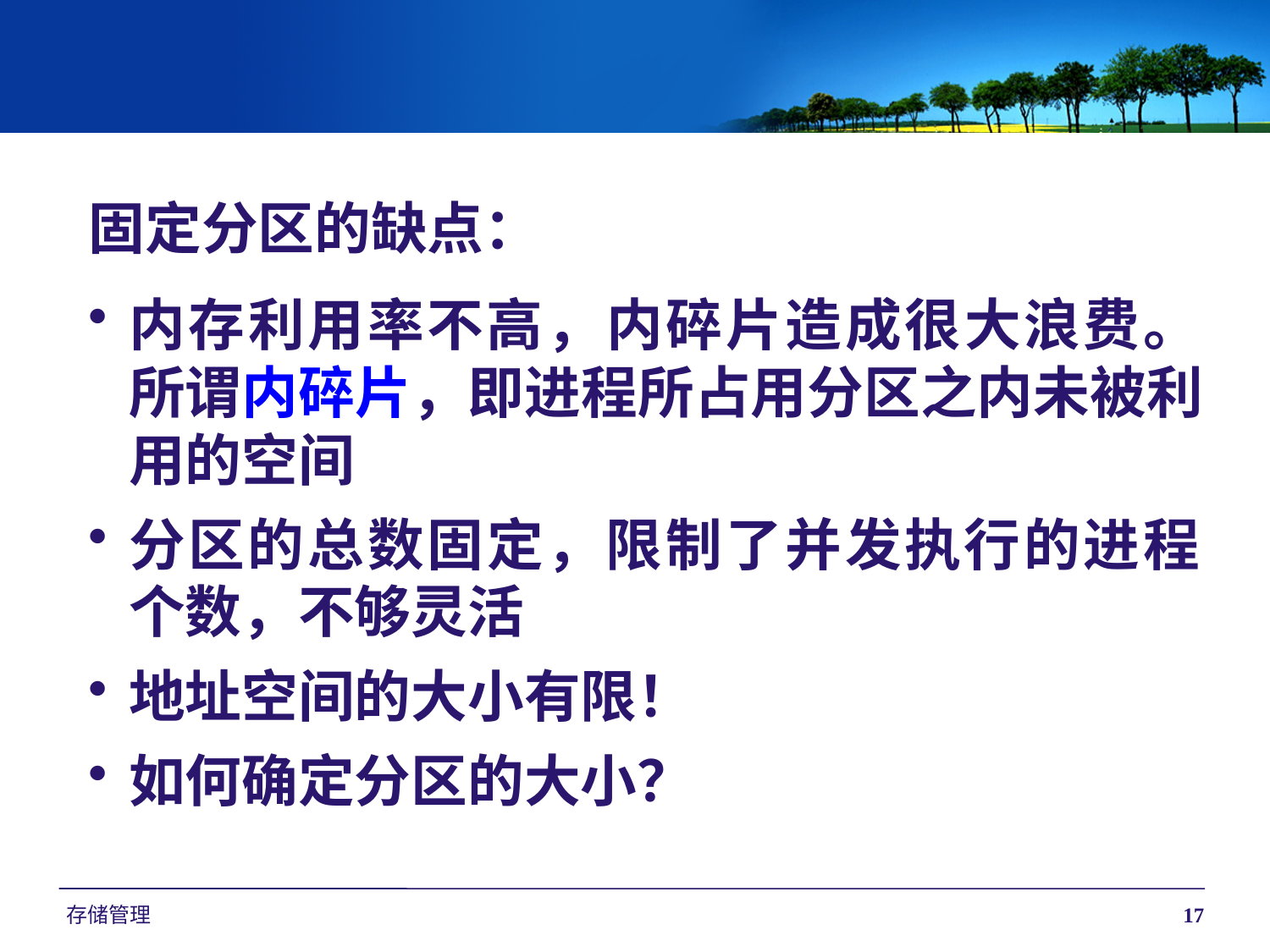

固定分区的缺点：
内存利用率不高，内碎片造成很大浪费。
所谓内碎片，即进程所占用分区之内未被利用的空间
分区的总数固定，限制了并发执行的进程
个数，不够灵活
地址空间的大小有限！
如何确定分区的大小？
存储管理
17